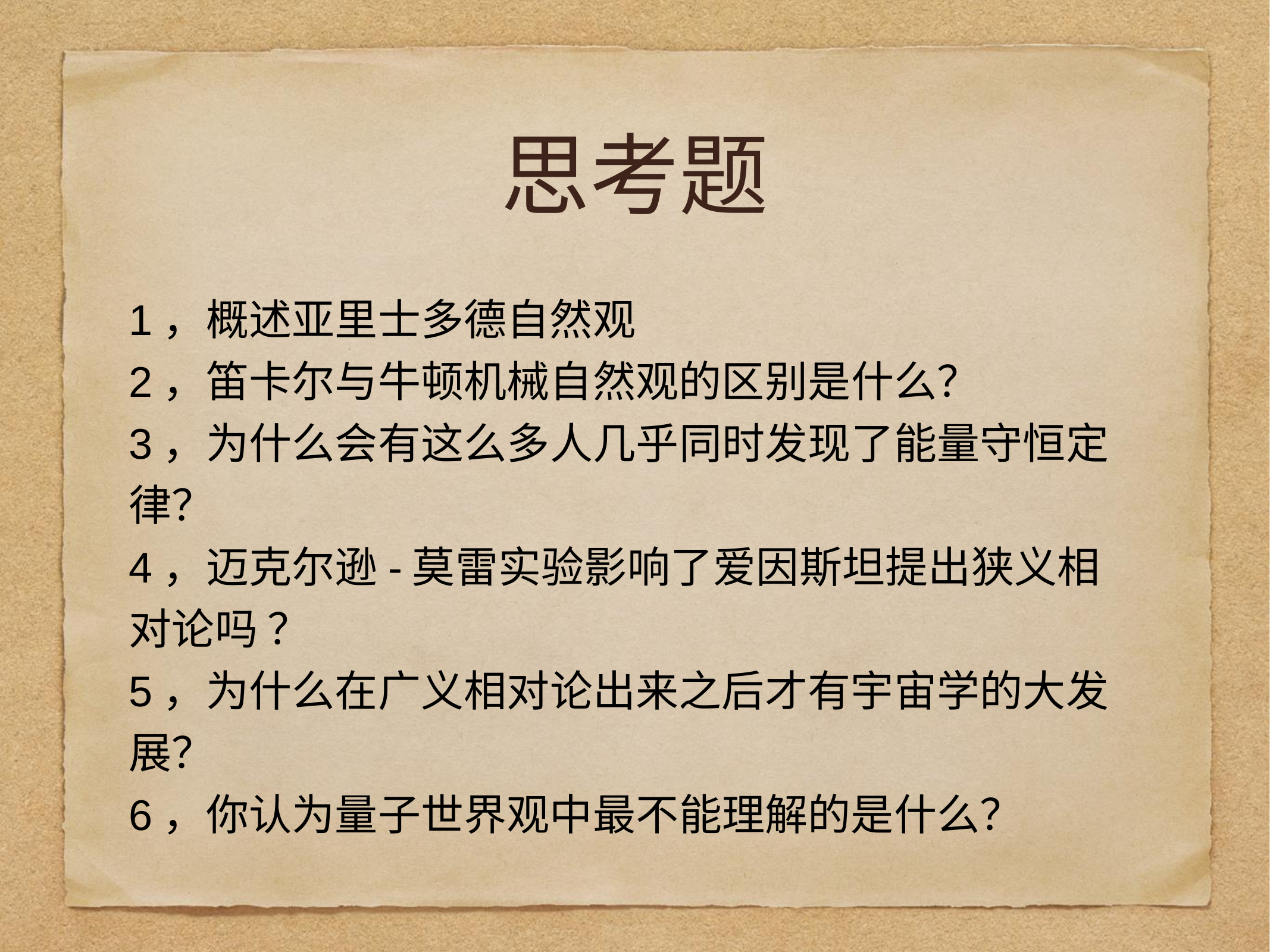

# 思考题
1，概述亚里士多德自然观
2，笛卡尔与牛顿机械自然观的区别是什么？
3，为什么会有这么多人几乎同时发现了能量守恒定律？
4，迈克尔逊-莫雷实验影响了爱因斯坦提出狭义相对论吗 ？
5，为什么在广义相对论出来之后才有宇宙学的大发展？
6，你认为量子世界观中最不能理解的是什么？